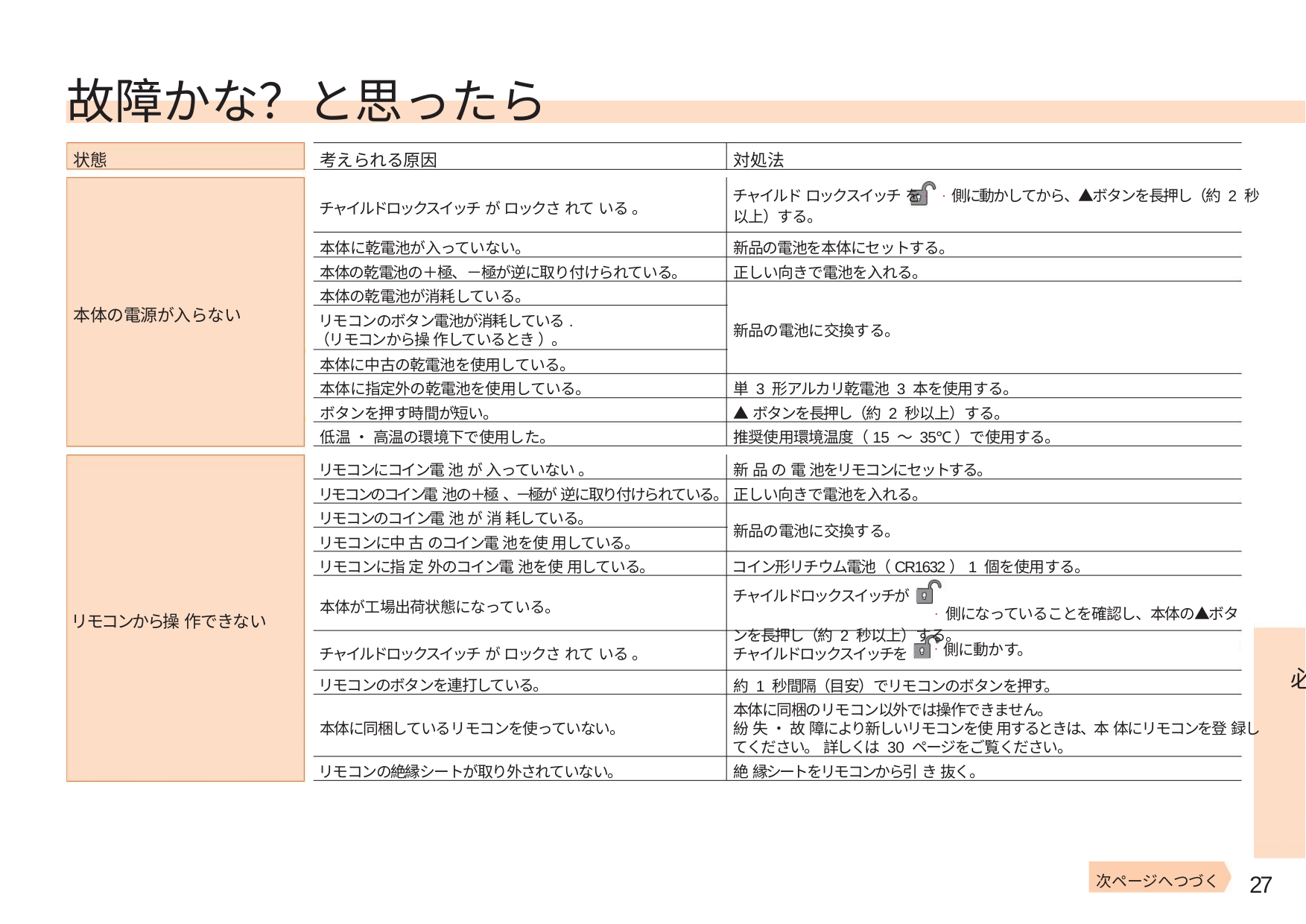

故障かな？と思ったら

状態
考えられる原因
対処法

チャイルド ロックスイッチ を. .側に動かしてから、▲ボタンを長押し（約 2 秒
以上）する。
チャイルドロックスイッチ が ロックさ れて いる 。
本体に乾電池が入っていない。
本体の乾電池の＋極、－極が逆に取り付けられている。
本体の乾電池が消耗している。
新品の電池を本体にセットする。
正しい向きで電池を入れる。
本体の電源が入らない
リモコンのボタン電池が消耗している.
新品の電池に交換する。
（リモコンから操 作しているとき ）。
本体に中古の乾電池を使用している。
本体に指定外の乾電池を使用している。
ボタンを押す時間が短い。
単 3 形アルカリ乾電池 3 本を使用する。
▲ボタンを長押し（約 2 秒以上）する。
推奨使用環境温度（15 ～ 35℃）で使用する。

低温 ・ 高温の環境下で使用した。
リモコンにコイン電 池 が 入っていない 。
リモコンのコイン電 池の＋極 、－極が 逆に取り付けられている。
リモコンのコイン電 池 が 消 耗している。
リモコンに中 古 のコイン電 池を使 用している。
リモコンに指 定 外のコイン電 池を使 用している。
新 品 の 電 池をリモコンにセットする。
正しい向きで電池を入れる。

新品の電池に交換する。
コイン形リチウム電池（CR1632）1 個を使用する。
チャイルドロックスイッチが
.側になっていることを確認し、本体の▲ボタ
ンを長押し（約 2 秒以上）する。
本体が工場出荷状態になっている。
リモコンから操 作できない

.側に動かす。
チャイルドロックスイッチ が ロックさ れて いる 。
リモコンのボタンを連打している。
チャイルドロックスイッチを
必
約 1 秒間隔（目安）でリモコンのボタンを押す。
本体に同梱のリモコン以外では操作できません。
本体に同梱しているリモコンを使っていない。
リモコンの絶縁シートが取り外されていない。
紛 失 ・ 故 障により新しいリモコンを使 用するときは、本 体にリモコンを登 録し
てください。 詳しくは 30 ページをご覧ください。
絶 縁シートをリモコンから引 き 抜く。
27

次ページへつづく